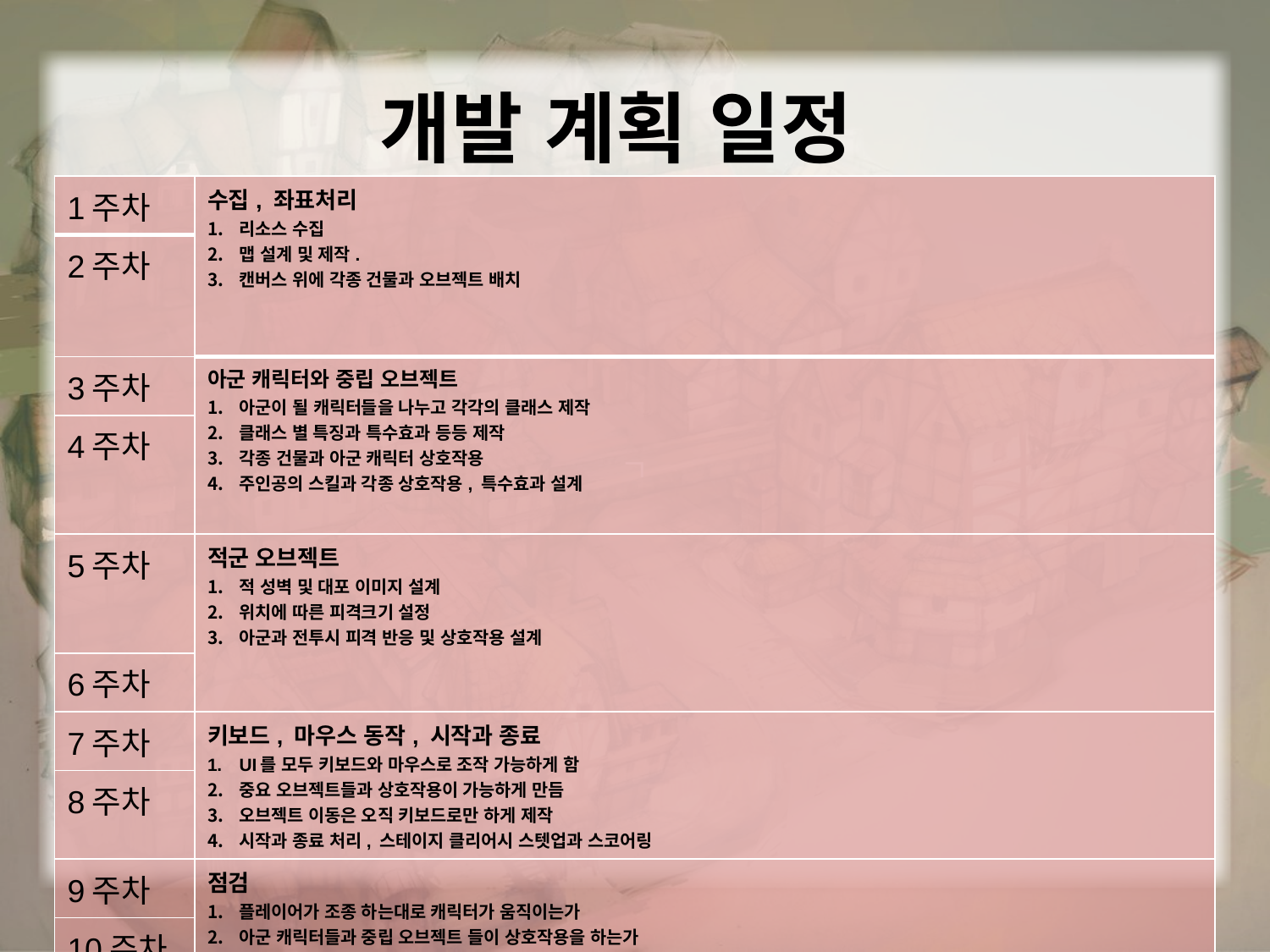

ㄱ
# 개발 계획 일정
| 1주차 | 수집, 좌표처리 리소스 수집 맵 설계 및 제작. 캔버스 위에 각종 건물과 오브젝트 배치 |
| --- | --- |
| 2주차 |  |
| 3주차 | 아군 캐릭터와 중립 오브젝트 아군이 될 캐릭터들을 나누고 각각의 클래스 제작 클래스 별 특징과 특수효과 등등 제작 각종 건물과 아군 캐릭터 상호작용 주인공의 스킬과 각종 상호작용, 특수효과 설계 |
| 4주차 |  |
| 5주차 | 적군 오브젝트 적 성벽 및 대포 이미지 설계 위치에 따른 피격크기 설정 아군과 전투시 피격 반응 및 상호작용 설계 |
| 6주차 |  |
| 7주차 | 키보드, 마우스 동작, 시작과 종료 UI를 모두 키보드와 마우스로 조작 가능하게 함 중요 오브젝트들과 상호작용이 가능하게 만듬 오브젝트 이동은 오직 키보드로만 하게 제작 시작과 종료 처리, 스테이지 클리어시 스텟업과 스코어링 |
| 8주차 |  |
| 9주차 | 점검 플레이어가 조종 하는대로 캐릭터가 움직이는가 아군 캐릭터들과 중립 오브젝트 들이 상호작용을 하는가 적군 오브젝트와 아군 캐릭터 및 중립 오브젝트가 정상적으로 전투가 되는가 플레이어의 주인공의 스킬과 각종 효과가 잘 작동 하는가 밸런스 조절. |
| 10주차 |  |
| 11주차 | 마무리 게임 시작부터 종료까지 정상적으로 구동이 가능한가 최종 밸런스 조절 문제 없다면 릴리스. |